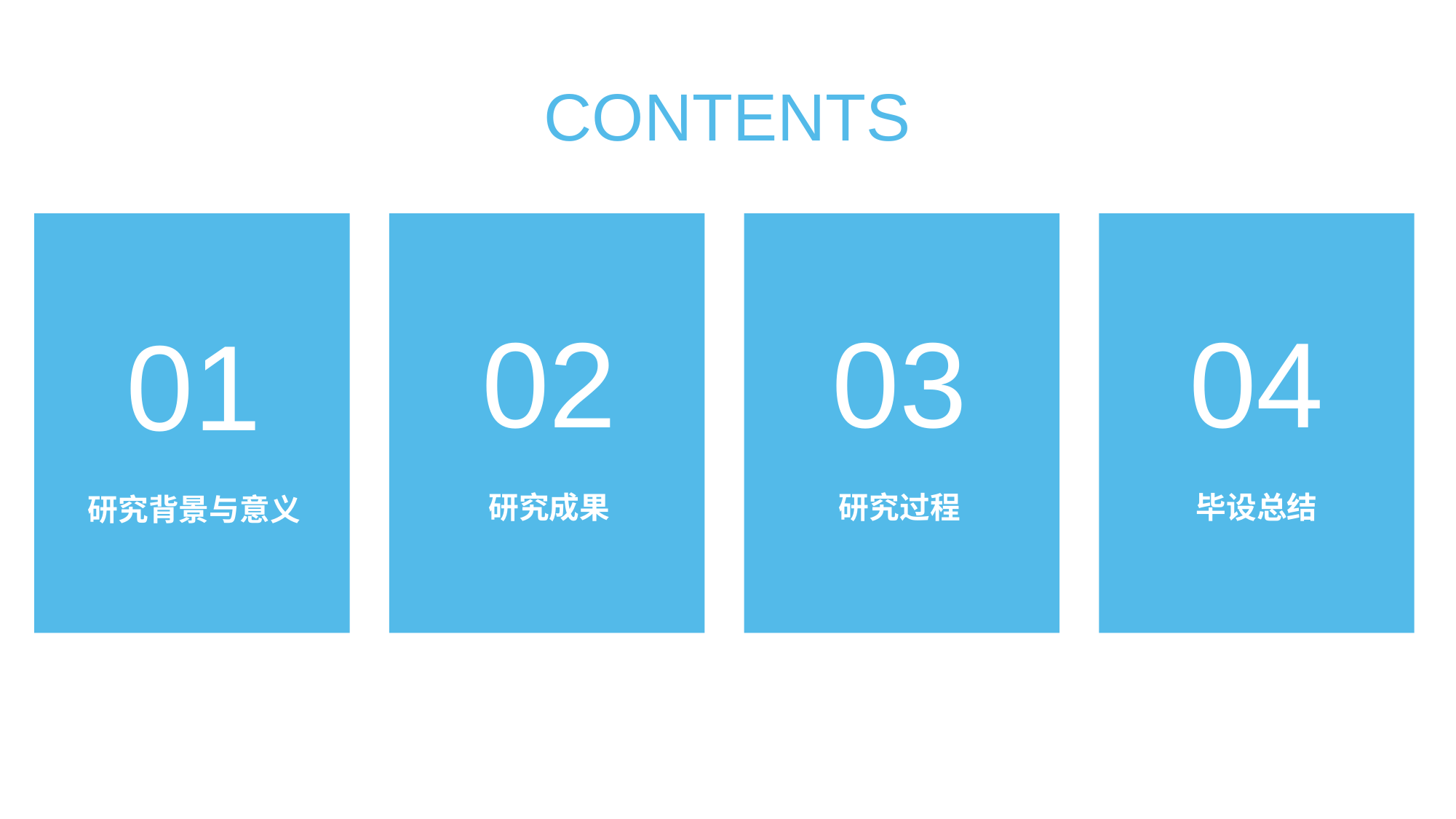

CONTENTS

02
研究成果
03
研究过程
04
毕设总结
01
研究背景与意义